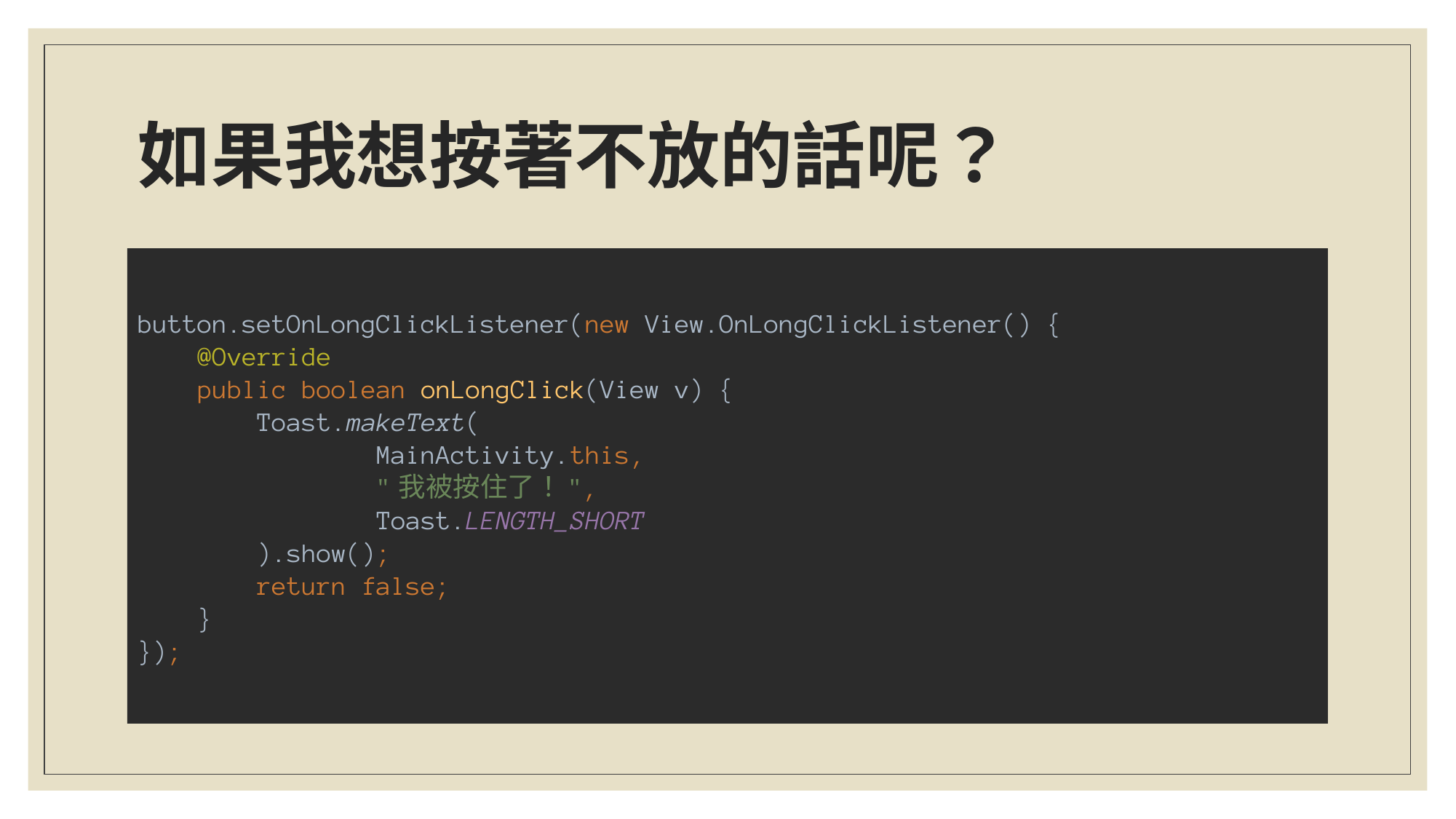

# 如果我想按著不放的話呢？
button.setOnLongClickListener(new View.OnLongClickListener() {
    @Override
    public boolean onLongClick(View v) {
        Toast.makeText(
                MainActivity.this,
                "我被按住了！",
                Toast.LENGTH_SHORT
        ).show();
        return false;
    }
});